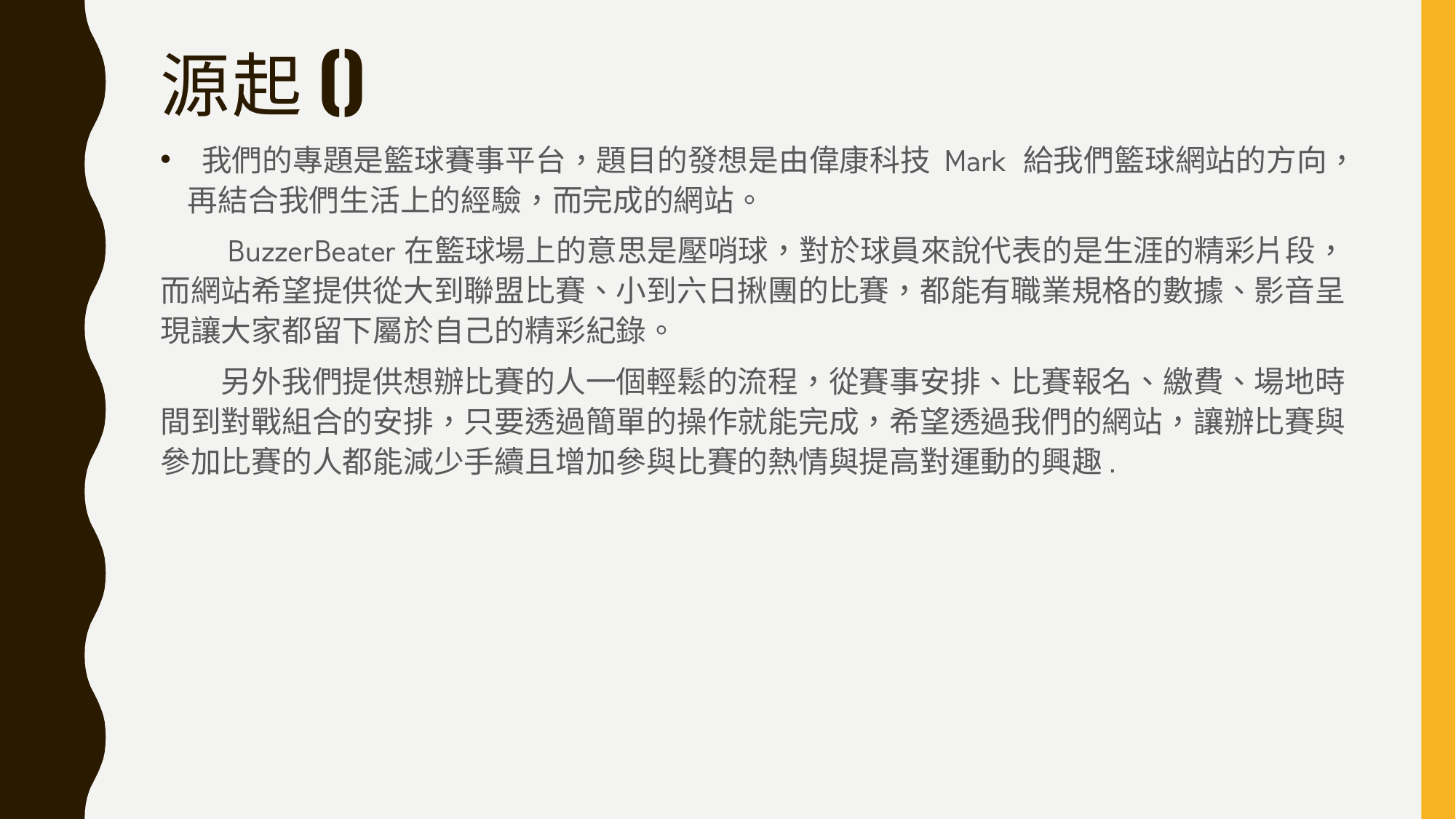

# 源起()
 我們的專題是籃球賽事平台，題目的發想是由偉康科技 Mark 給我們籃球網站的方向，再結合我們生活上的經驗，而完成的網站。
　　BuzzerBeater在籃球場上的意思是壓哨球，對於球員來說代表的是生涯的精彩片段，而網站希望提供從大到聯盟比賽、小到六日揪團的比賽，都能有職業規格的數據、影音呈現讓大家都留下屬於自己的精彩紀錄。
　　另外我們提供想辦比賽的人一個輕鬆的流程，從賽事安排、比賽報名、繳費、場地時間到對戰組合的安排，只要透過簡單的操作就能完成，希望透過我們的網站，讓辦比賽與參加比賽的人都能減少手續且增加參與比賽的熱情與提高對運動的興趣.